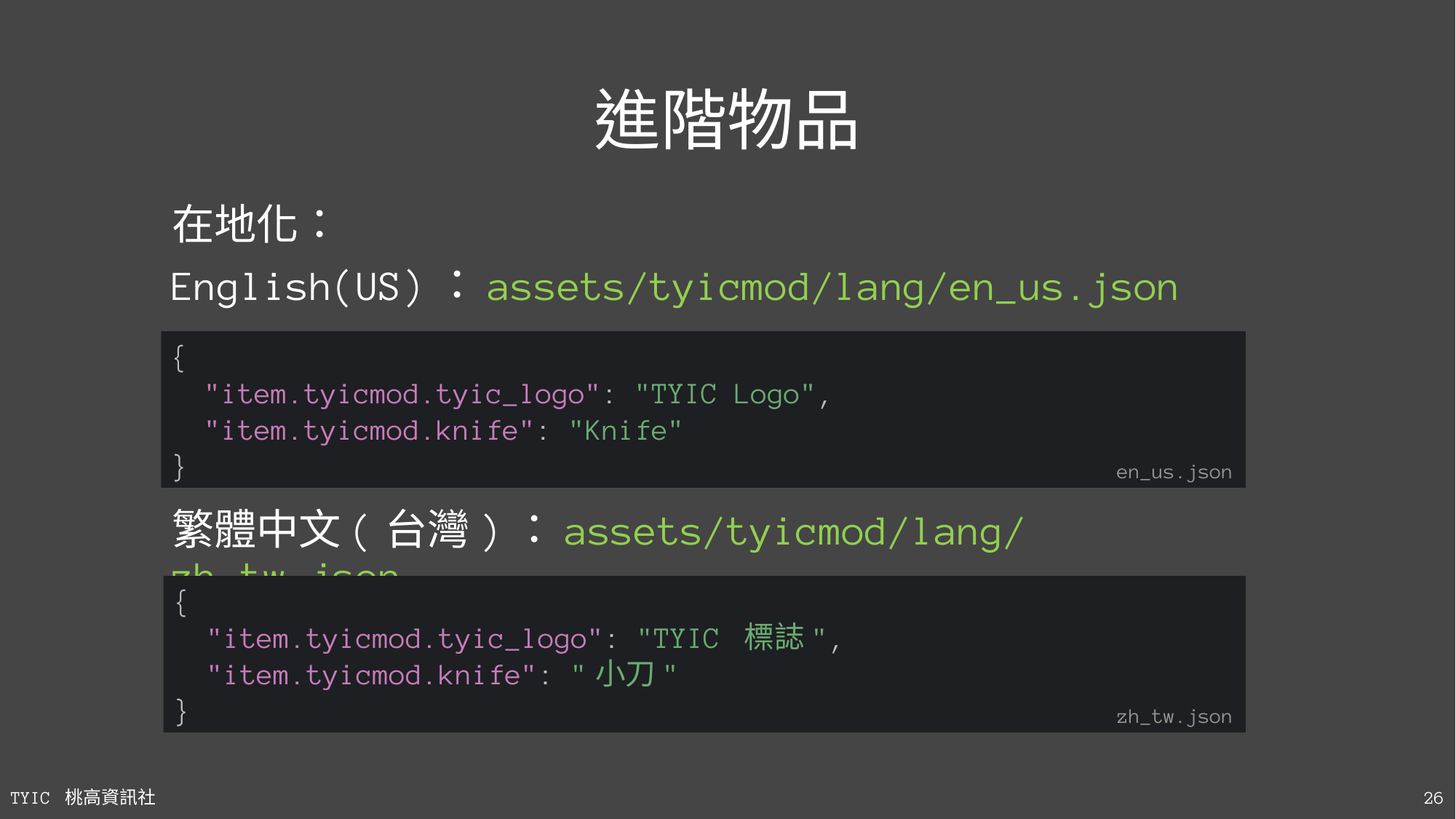

# 進階物品
在地化：
English(US)：assets/tyicmod/lang/en_us.json

繁體中文(台灣)：assets/tyicmod/lang/zh_tw.json
{
  "item.tyicmod.tyic_logo": "TYIC Logo",
  "item.tyicmod.knife": "Knife"
}
en_us.json
{
  "item.tyicmod.tyic_logo": "TYIC 標誌",
  "item.tyicmod.knife": "小刀"
}
zh_tw.json